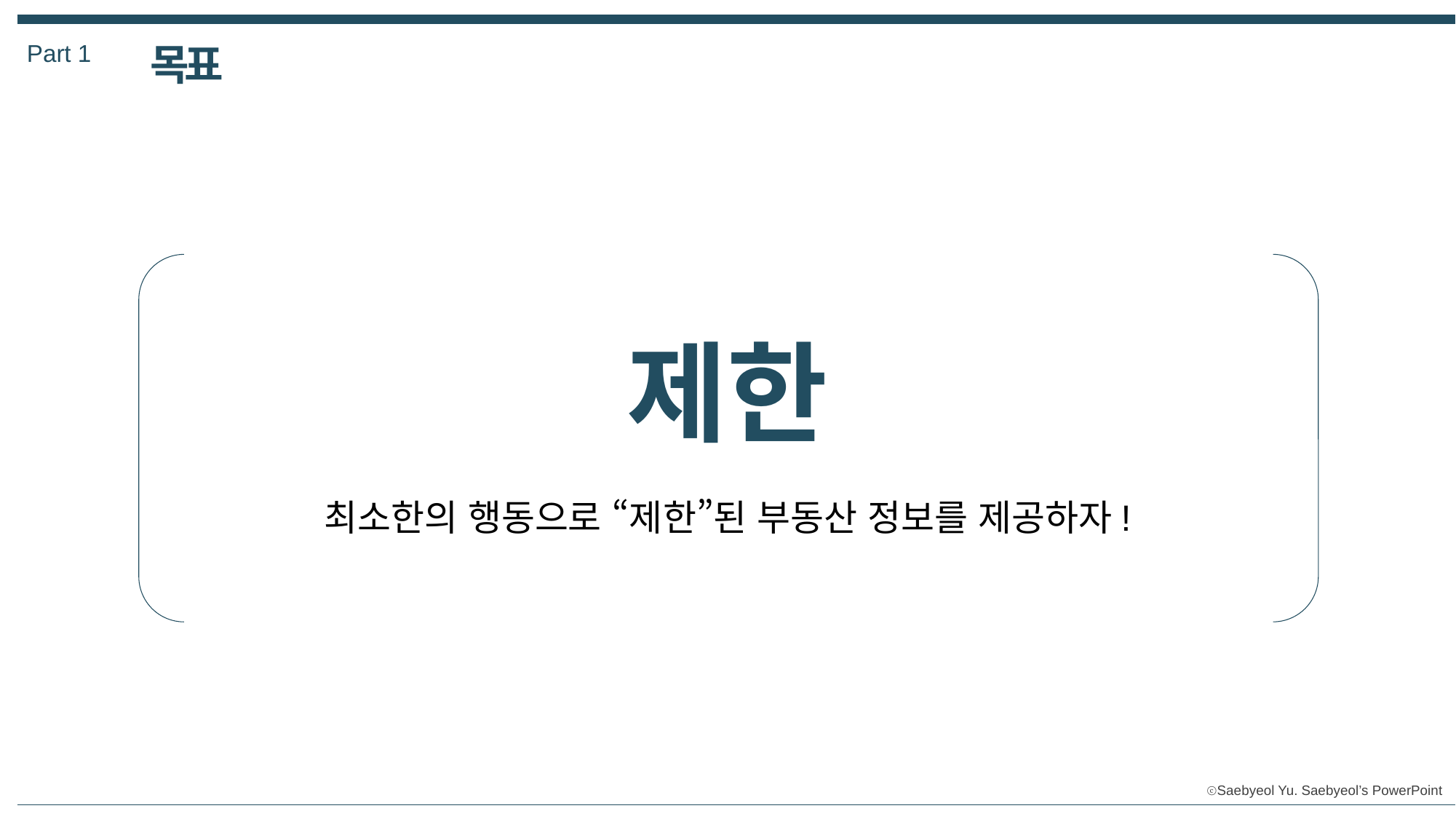

Part 1
목표

제한
최소한의 행동으로 “제한”된 부동산 정보를 제공하자!